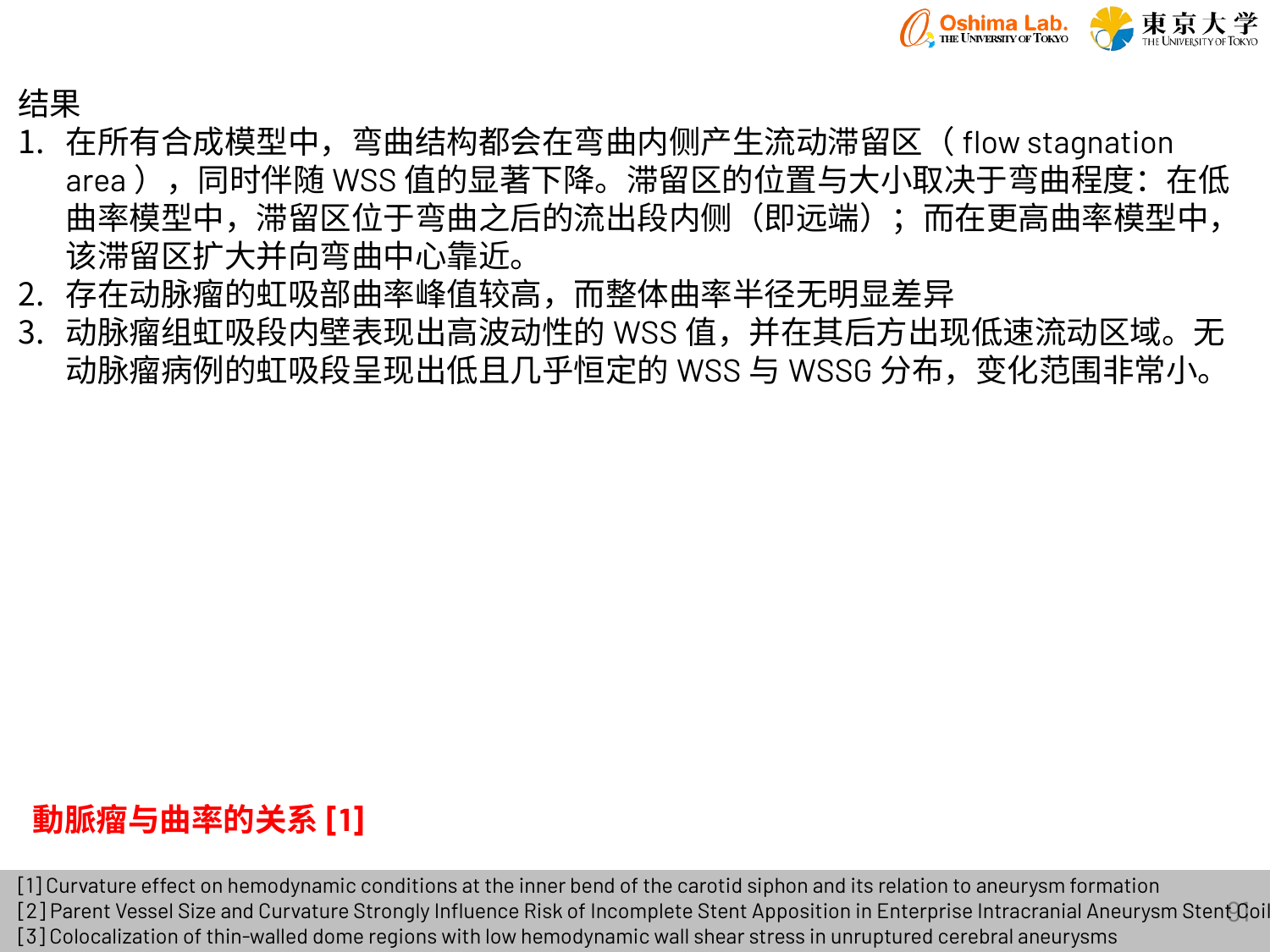

结果
在所有合成模型中，弯曲结构都会在弯曲内侧产生流动滞留区（flow stagnation area），同时伴随WSS值的显著下降。滞留区的位置与大小取决于弯曲程度：在低曲率模型中，滞留区位于弯曲之后的流出段内侧（即远端）；而在更高曲率模型中，该滞留区扩大并向弯曲中心靠近。
存在动脉瘤的虹吸部曲率峰值较高，而整体曲率半径无明显差异
动脉瘤组虹吸段内壁表现出高波动性的WSS值，并在其后方出现低速流动区域。无动脉瘤病例的虹吸段呈现出低且几乎恒定的WSS与WSSG分布，变化范围非常小。
動脈瘤与曲率的关系[1]
[1] Curvature effect on hemodynamic conditions at the inner bend of the carotid siphon and its relation to aneurysm formation
[2] Parent Vessel Size and Curvature Strongly Influence Risk of Incomplete Stent Apposition in Enterprise Intracranial Aneurysm Stent Coiling
[3] Colocalization of thin-walled dome regions with low hemodynamic wall shear stress in unruptured cerebral aneurysms

91